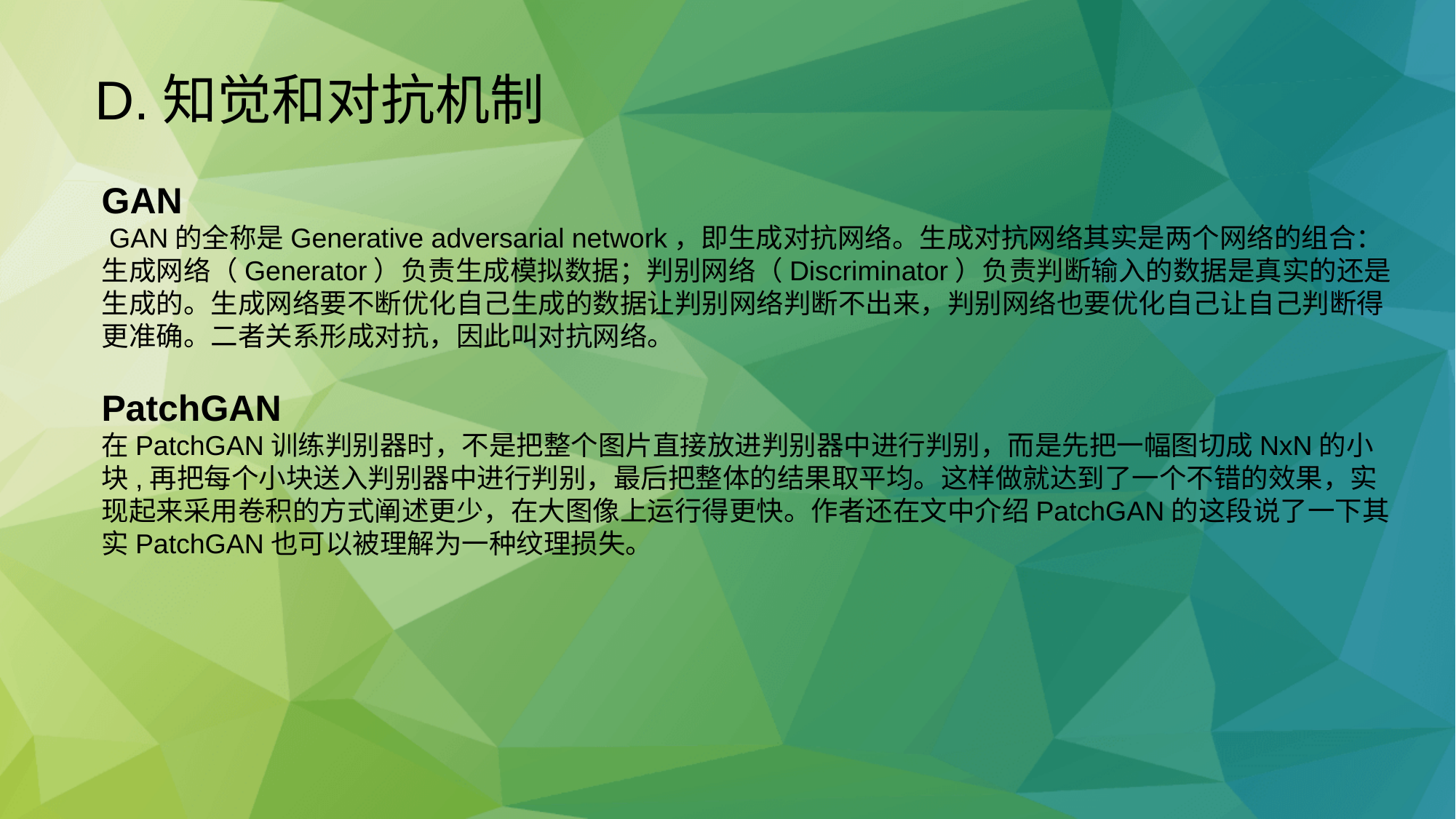

D.知觉和对抗机制
GAN
 GAN的全称是Generative adversarial network，即生成对抗网络。生成对抗网络其实是两个网络的组合：生成网络（Generator）负责生成模拟数据；判别网络（Discriminator）负责判断输入的数据是真实的还是生成的。生成网络要不断优化自己生成的数据让判别网络判断不出来，判别网络也要优化自己让自己判断得更准确。二者关系形成对抗，因此叫对抗网络。

PatchGAN
在PatchGAN训练判别器时，不是把整个图片直接放进判别器中进行判别，而是先把一幅图切成NxN的小块,再把每个小块送入判别器中进行判别，最后把整体的结果取平均。这样做就达到了一个不错的效果，实现起来采用卷积的方式阐述更少，在大图像上运行得更快。作者还在文中介绍PatchGAN的这段说了一下其实PatchGAN也可以被理解为一种纹理损失。